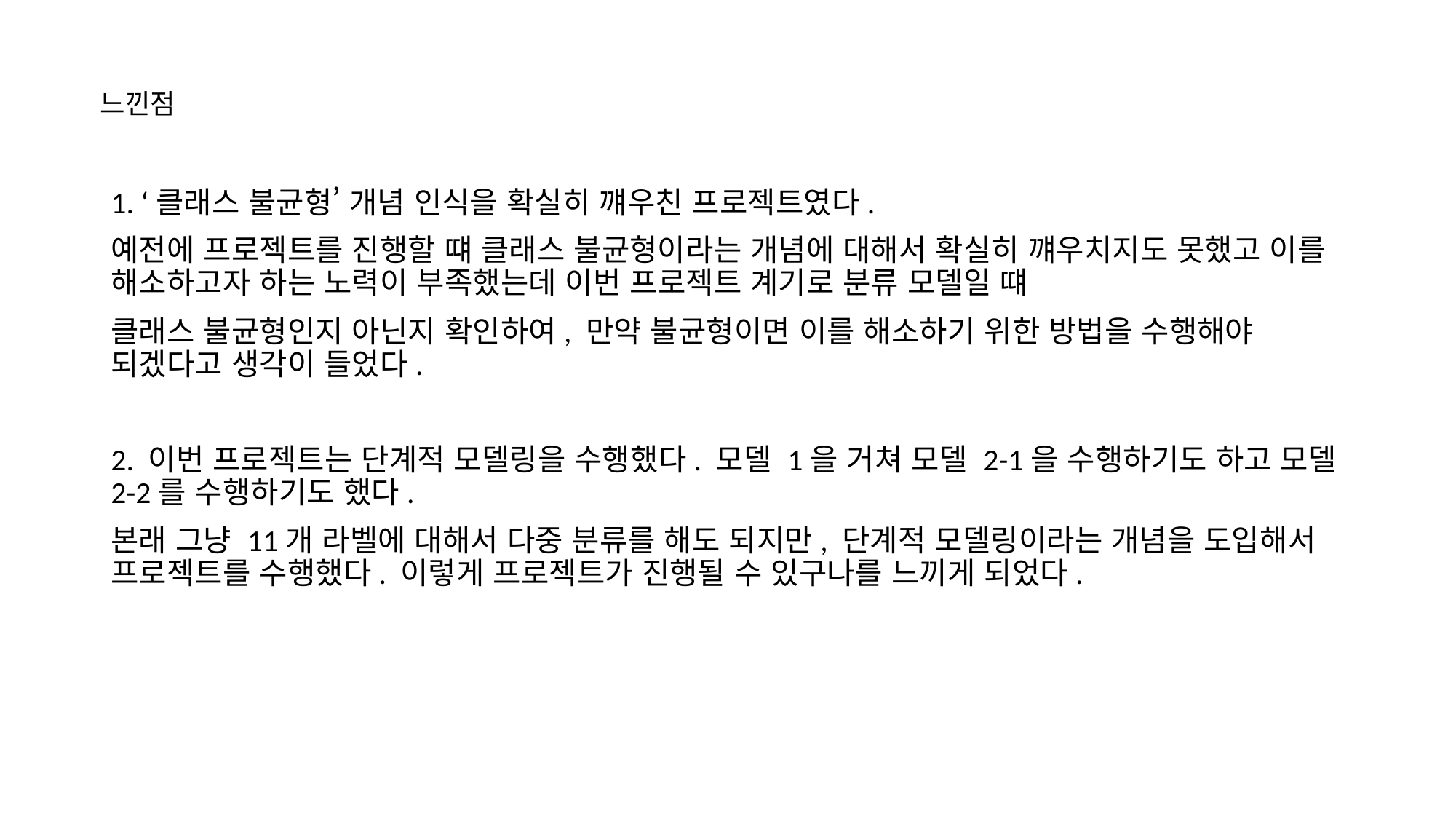

느낀점
1. ‘클래스 불균형’ 개념 인식을 확실히 꺠우친 프로젝트였다.
예전에 프로젝트를 진행할 떄 클래스 불균형이라는 개념에 대해서 확실히 꺠우치지도 못했고 이를 해소하고자 하는 노력이 부족했는데 이번 프로젝트 계기로 분류 모델일 떄
클래스 불균형인지 아닌지 확인하여, 만약 불균형이면 이를 해소하기 위한 방법을 수행해야 되겠다고 생각이 들었다.

2. 이번 프로젝트는 단계적 모델링을 수행했다. 모델 1을 거쳐 모델 2-1을 수행하기도 하고 모델 2-2를 수행하기도 했다.
본래 그냥 11개 라벨에 대해서 다중 분류를 해도 되지만, 단계적 모델링이라는 개념을 도입해서 프로젝트를 수행했다. 이렇게 프로젝트가 진행될 수 있구나를 느끼게 되었다.